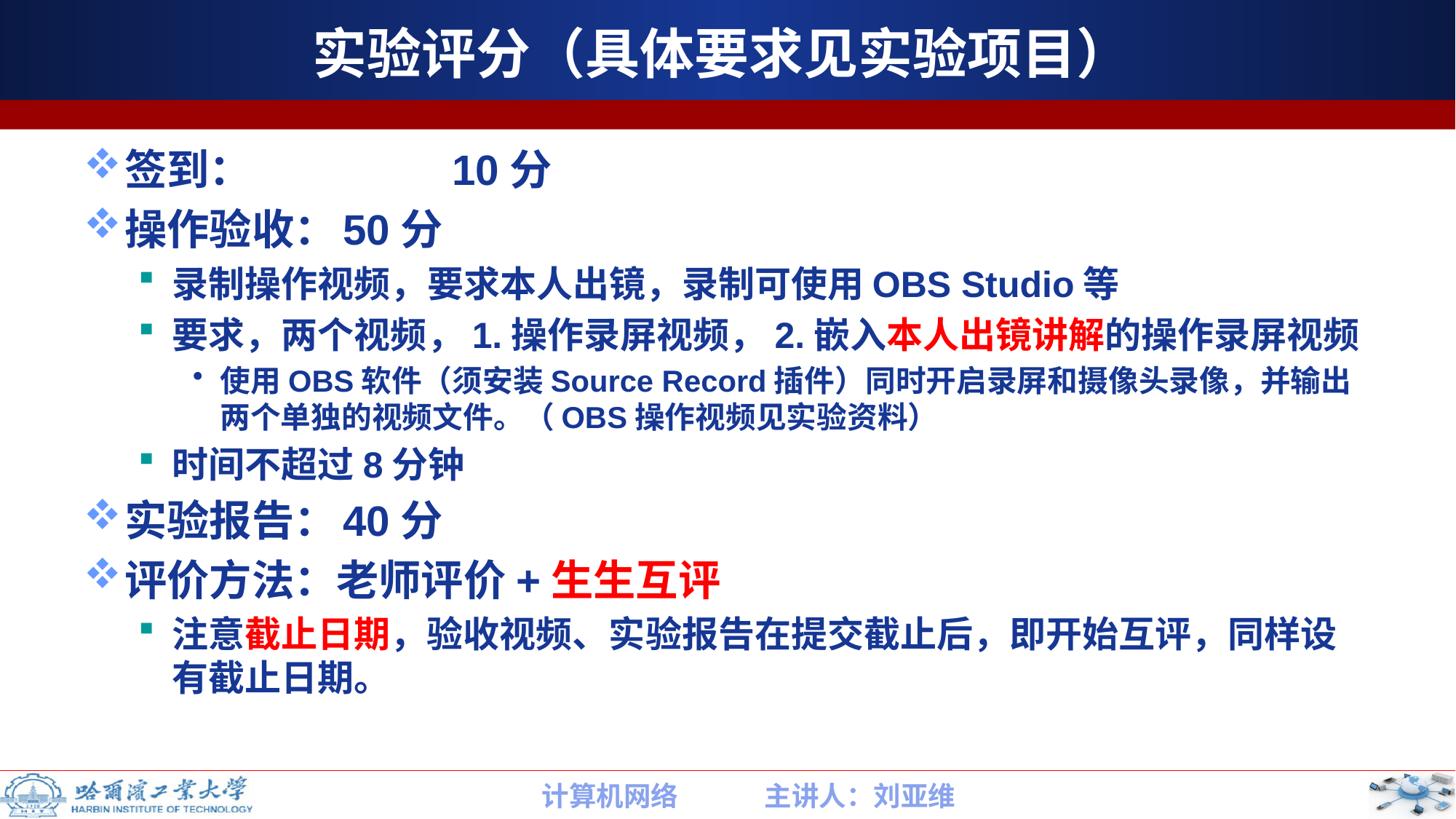

# 实验评分（具体要求见实验项目）
签到：		10分
操作验收：	50分
录制操作视频，要求本人出镜，录制可使用OBS Studio等
要求，两个视频，1.操作录屏视频，2.嵌入本人出镜讲解的操作录屏视频
使用OBS软件（须安装Source Record插件）同时开启录屏和摄像头录像，并输出两个单独的视频文件。（OBS操作视频见实验资料）
时间不超过8分钟
实验报告：	40分
评价方法：老师评价+生生互评
注意截止日期，验收视频、实验报告在提交截止后，即开始互评，同样设有截止日期。